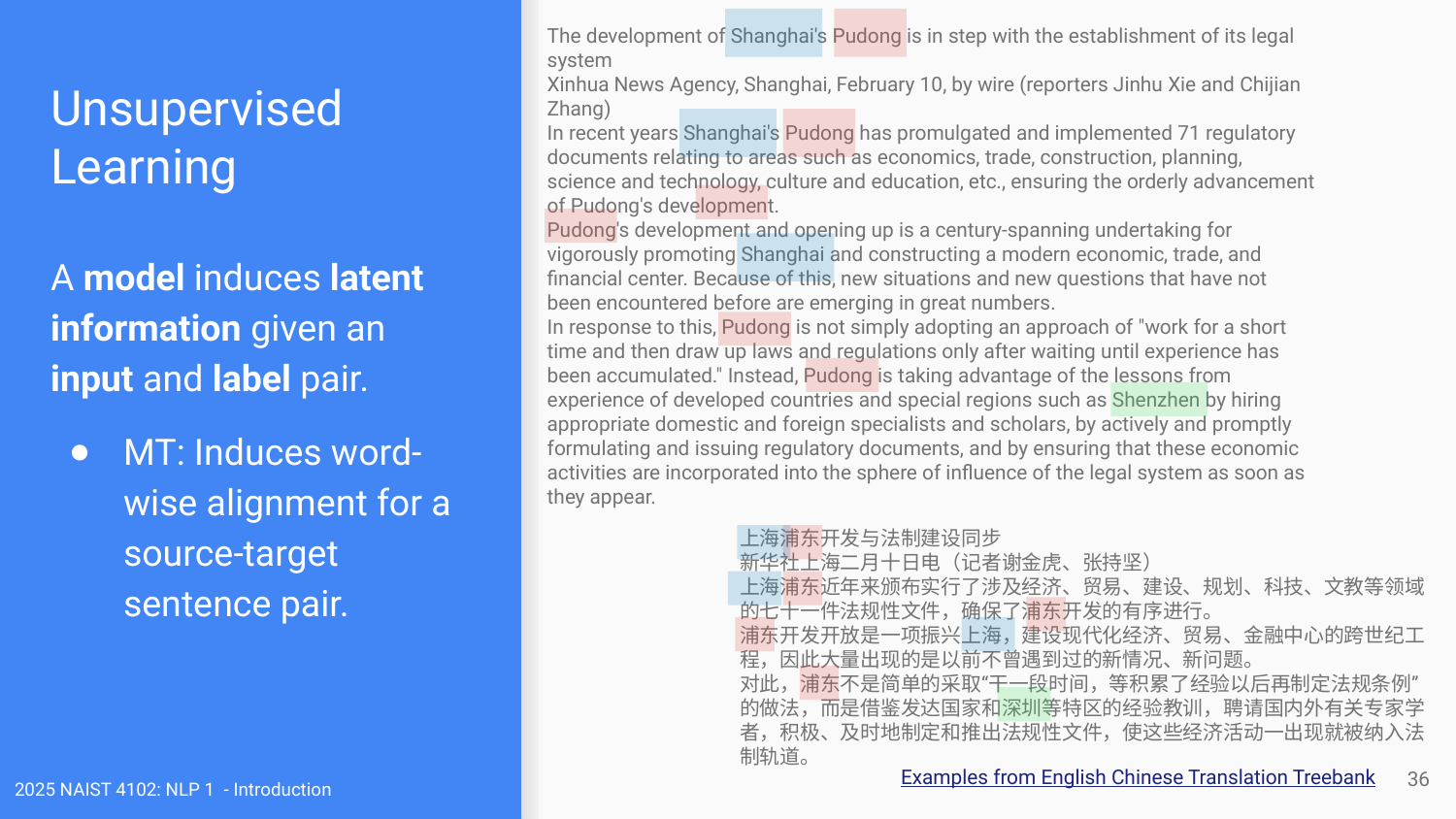

The development of Shanghai's Pudong is in step with the establishment of its legal system
Xinhua News Agency, Shanghai, February 10, by wire (reporters Jinhu Xie and Chijian Zhang)
In recent years Shanghai's Pudong has promulgated and implemented 71 regulatory documents relating to areas such as economics, trade, construction, planning, science and technology, culture and education, etc., ensuring the orderly advancement of Pudong's development.
Pudong's development and opening up is a century-spanning undertaking for vigorously promoting Shanghai and constructing a modern economic, trade, and financial center. Because of this, new situations and new questions that have not been encountered before are emerging in great numbers.
In response to this, Pudong is not simply adopting an approach of "work for a short time and then draw up laws and regulations only after waiting until experience has been accumulated." Instead, Pudong is taking advantage of the lessons from experience of developed countries and special regions such as Shenzhen by hiring appropriate domestic and foreign specialists and scholars, by actively and promptly formulating and issuing regulatory documents, and by ensuring that these economic activities are incorporated into the sphere of influence of the legal system as soon as they appear.

# Unsupervised Learning
A model induces latent information given an input and label pair.
MT: Induces word-wise alignment for a source-target sentence pair.

上海浦东开发与法制建设同步
新华社上海二月十日电（记者谢金虎、张持坚）
上海浦东近年来颁布实行了涉及经济、贸易、建设、规划、科技、文教等领域的七十一件法规性文件，确保了浦东开发的有序进行。
浦东开发开放是一项振兴上海，建设现代化经济、贸易、金融中心的跨世纪工程，因此大量出现的是以前不曾遇到过的新情况、新问题。
对此，浦东不是简单的采取“干一段时间，等积累了经验以后再制定法规条例”的做法，而是借鉴发达国家和深圳等特区的经验教训，聘请国内外有关专家学者，积极、及时地制定和推出法规性文件，使这些经济活动一出现就被纳入法制轨道。
36
Examples from English Chinese Translation Treebank